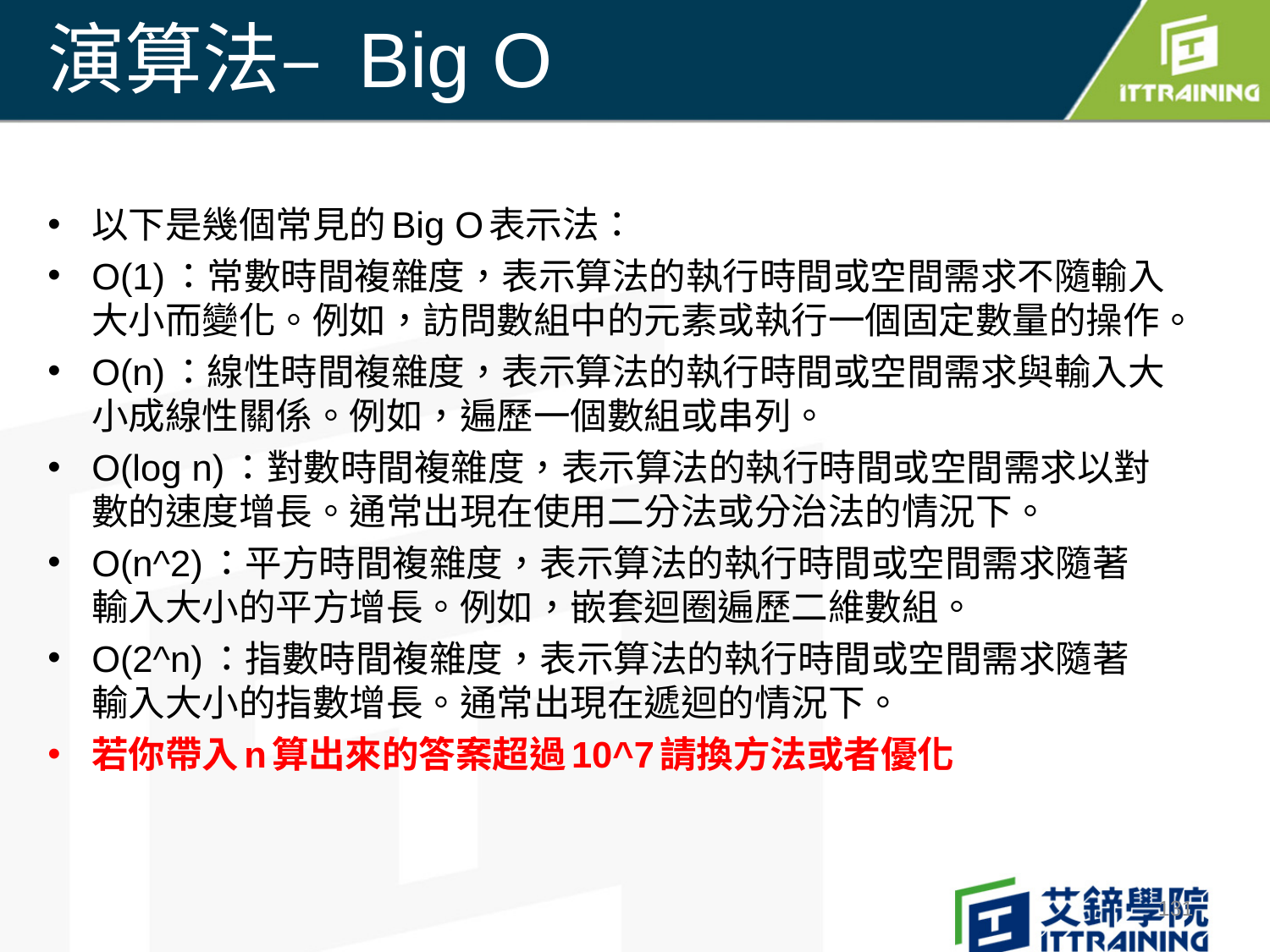

# 演算法– Big O
以下是幾個常見的Big O表示法：
O(1)：常數時間複雜度，表示算法的執行時間或空間需求不隨輸入大小而變化。例如，訪問數組中的元素或執行一個固定數量的操作。
O(n)：線性時間複雜度，表示算法的執行時間或空間需求與輸入大小成線性關係。例如，遍歷一個數組或串列。
O(log n)：對數時間複雜度，表示算法的執行時間或空間需求以對數的速度增長。通常出現在使用二分法或分治法的情況下。
O(n^2)：平方時間複雜度，表示算法的執行時間或空間需求隨著輸入大小的平方增長。例如，嵌套迴圈遍歷二維數組。
O(2^n)：指數時間複雜度，表示算法的執行時間或空間需求隨著輸入大小的指數增長。通常出現在遞迴的情況下。
若你帶入n算出來的答案超過10^7請換方法或者優化
131